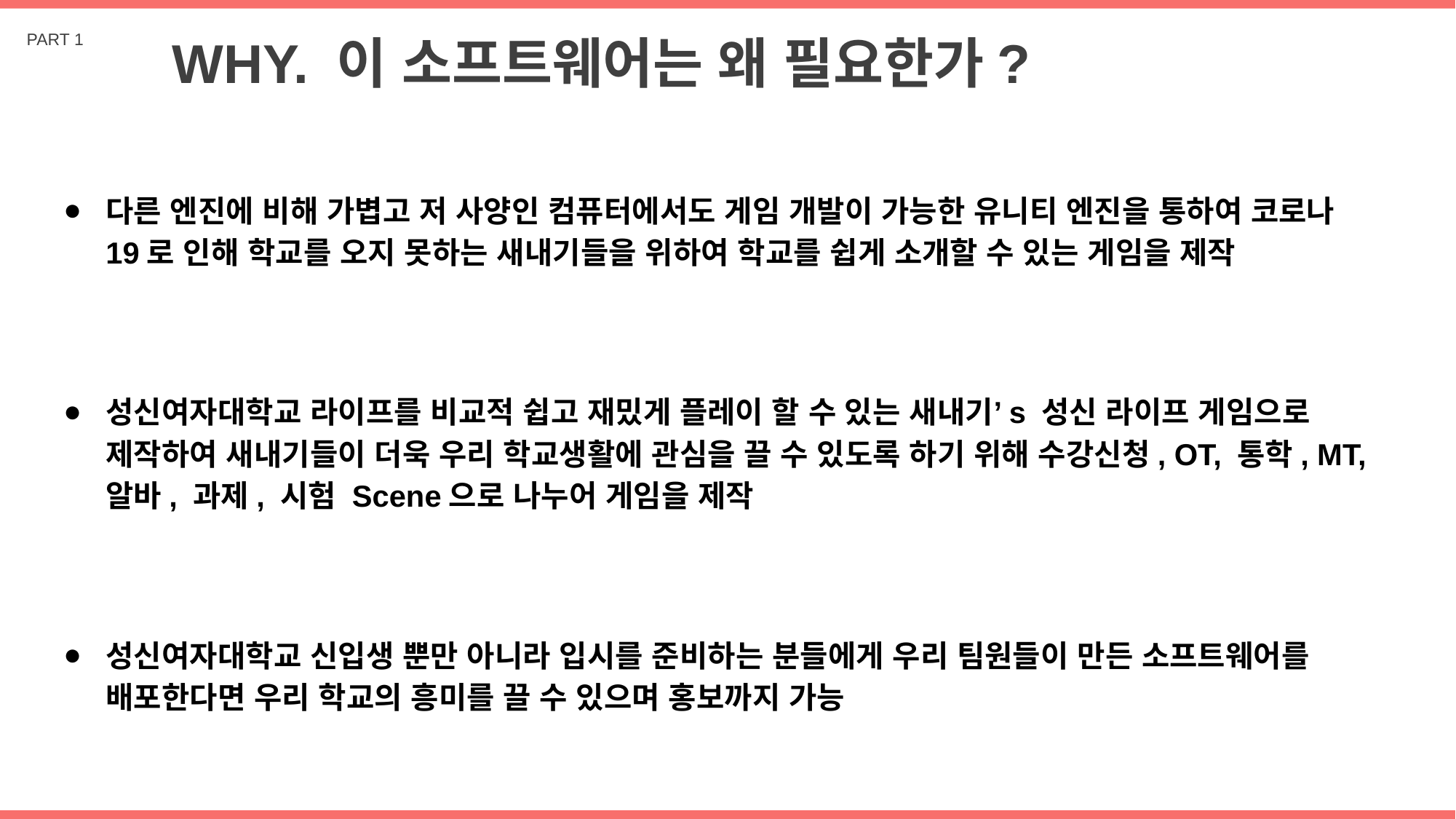

WHY. 이 소프트웨어는 왜 필요한가?
PART 1
다른 엔진에 비해 가볍고 저 사양인 컴퓨터에서도 게임 개발이 가능한 유니티 엔진을 통하여 코로나19로 인해 학교를 오지 못하는 새내기들을 위하여 학교를 쉽게 소개할 수 있는 게임을 제작

성신여자대학교 라이프를 비교적 쉽고 재밌게 플레이 할 수 있는 새내기’s 성신 라이프 게임으로 제작하여 새내기들이 더욱 우리 학교생활에 관심을 끌 수 있도록 하기 위해 수강신청, OT, 통학, MT, 알바, 과제, 시험 Scene으로 나누어 게임을 제작

성신여자대학교 신입생 뿐만 아니라 입시를 준비하는 분들에게 우리 팀원들이 만든 소프트웨어를 배포한다면 우리 학교의 흥미를 끌 수 있으며 홍보까지 가능